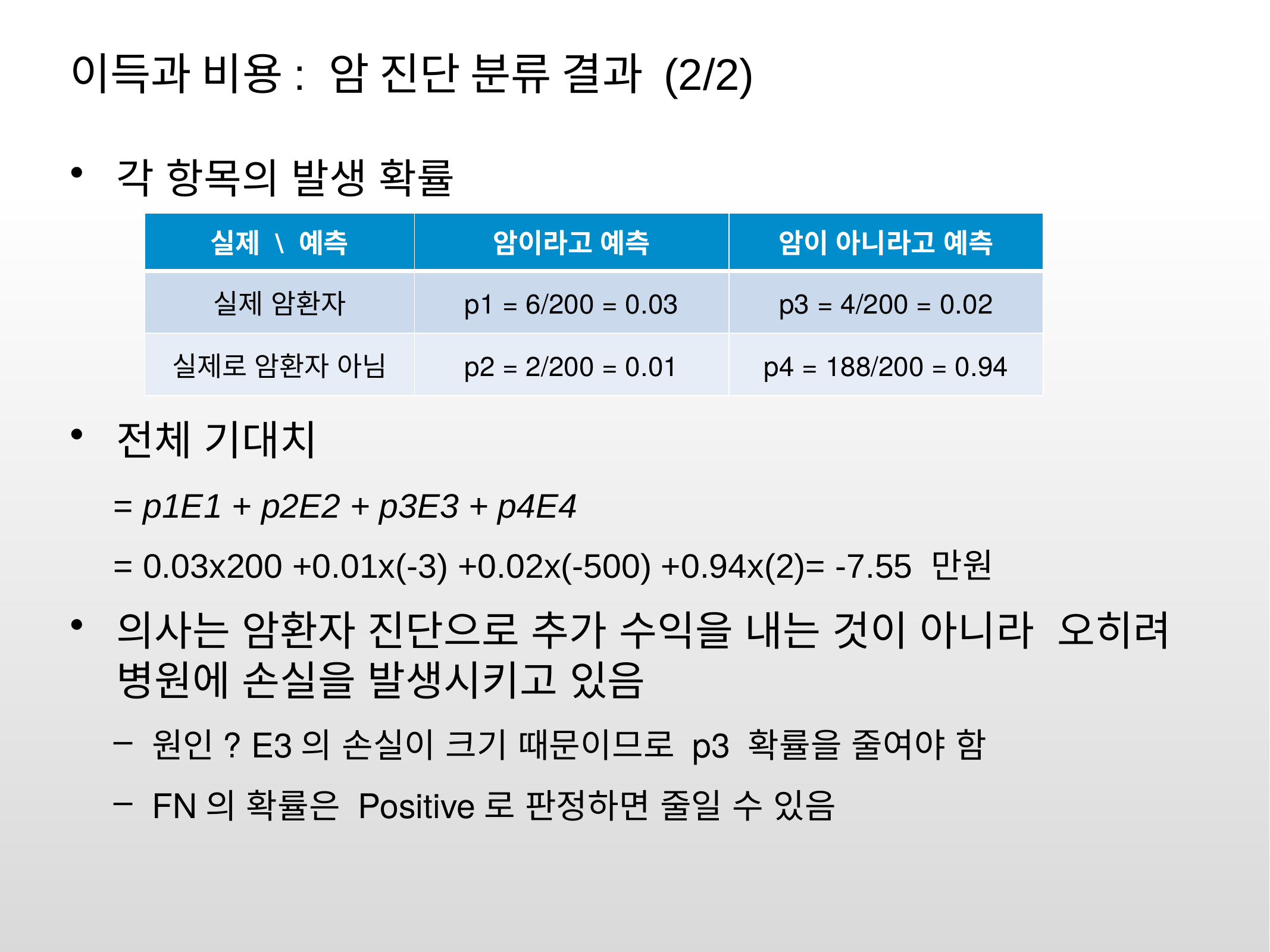

# 이득과 비용: 암 진단 분류 결과 (2/2)
각 항목의 발생 확률

전체 기대치
= p1E1 + p2E2 + p3E3 + p4E4
= 0.03x200 +0.01x(-3) +0.02x(-500) +0.94x(2)= -7.55 만원
의사는 암환자 진단으로 추가 수익을 내는 것이 아니라  오히려 병원에 손실을 발생시키고 있음
원인? E3의 손실이 크기 때문이므로 p3 확률을 줄여야 함
FN의 확률은 Positive로 판정하면 줄일 수 있음
| 실제 \ 예측 | 암이라고 예측 | 암이 아니라고 예측 |
| --- | --- | --- |
| 실제 암환자 | p1 = 6/200 = 0.03 | p3 = 4/200 = 0.02 |
| 실제로 암환자 아님 | p2 = 2/200 = 0.01 | p4 = 188/200 = 0.94 |
213